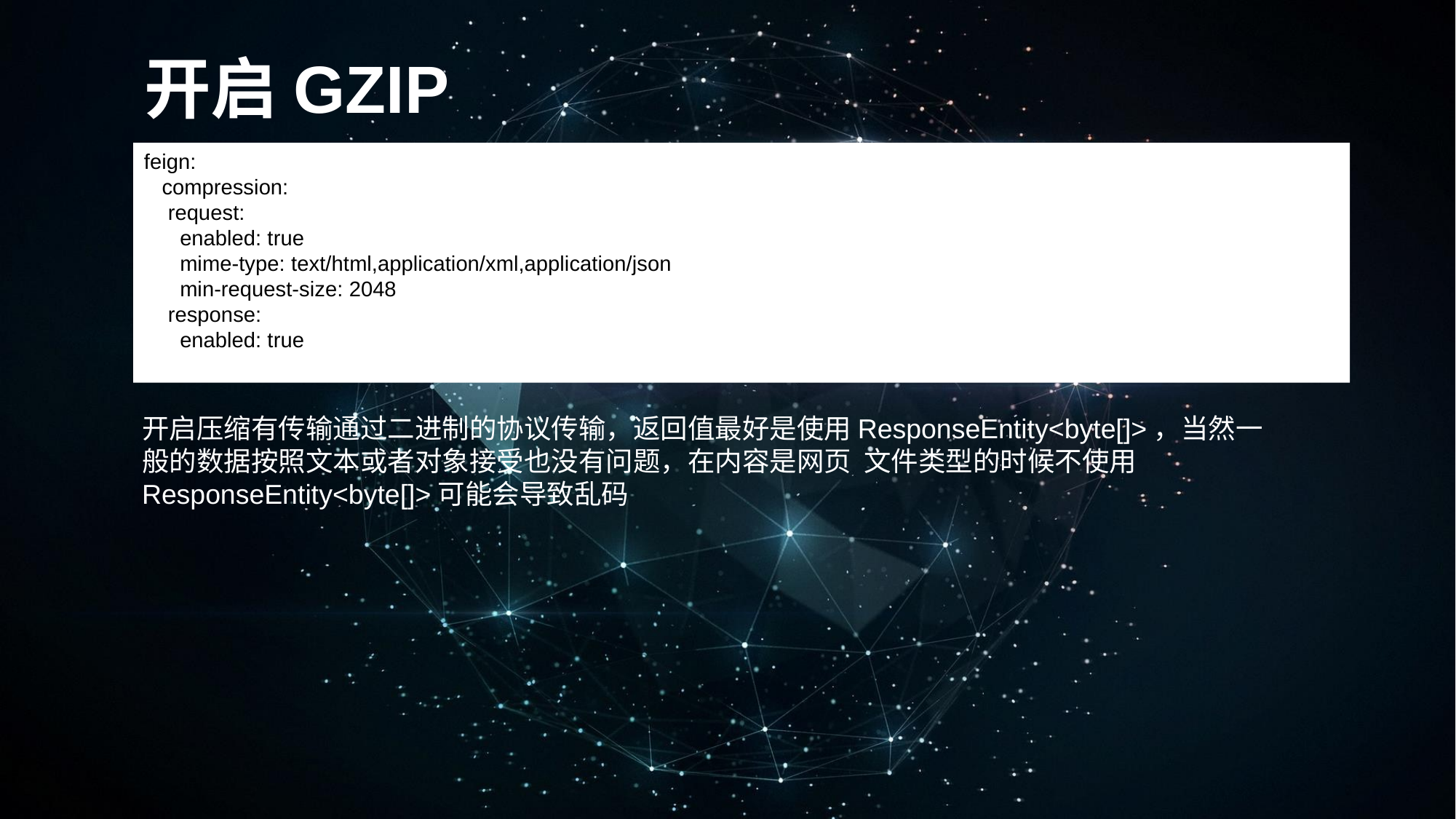

开启GZIP
feign:
   compression:
    request:
      enabled: true
      mime-type: text/html,application/xml,application/json
      min-request-size: 2048
    response:
      enabled: true

开启压缩有传输通过二进制的协议传输，返回值最好是使用ResponseEntity<byte[]>，当然一般的数据按照文本或者对象接受也没有问题，在内容是网页  文件类型的时候不使用ResponseEntity<byte[]>可能会导致乱码